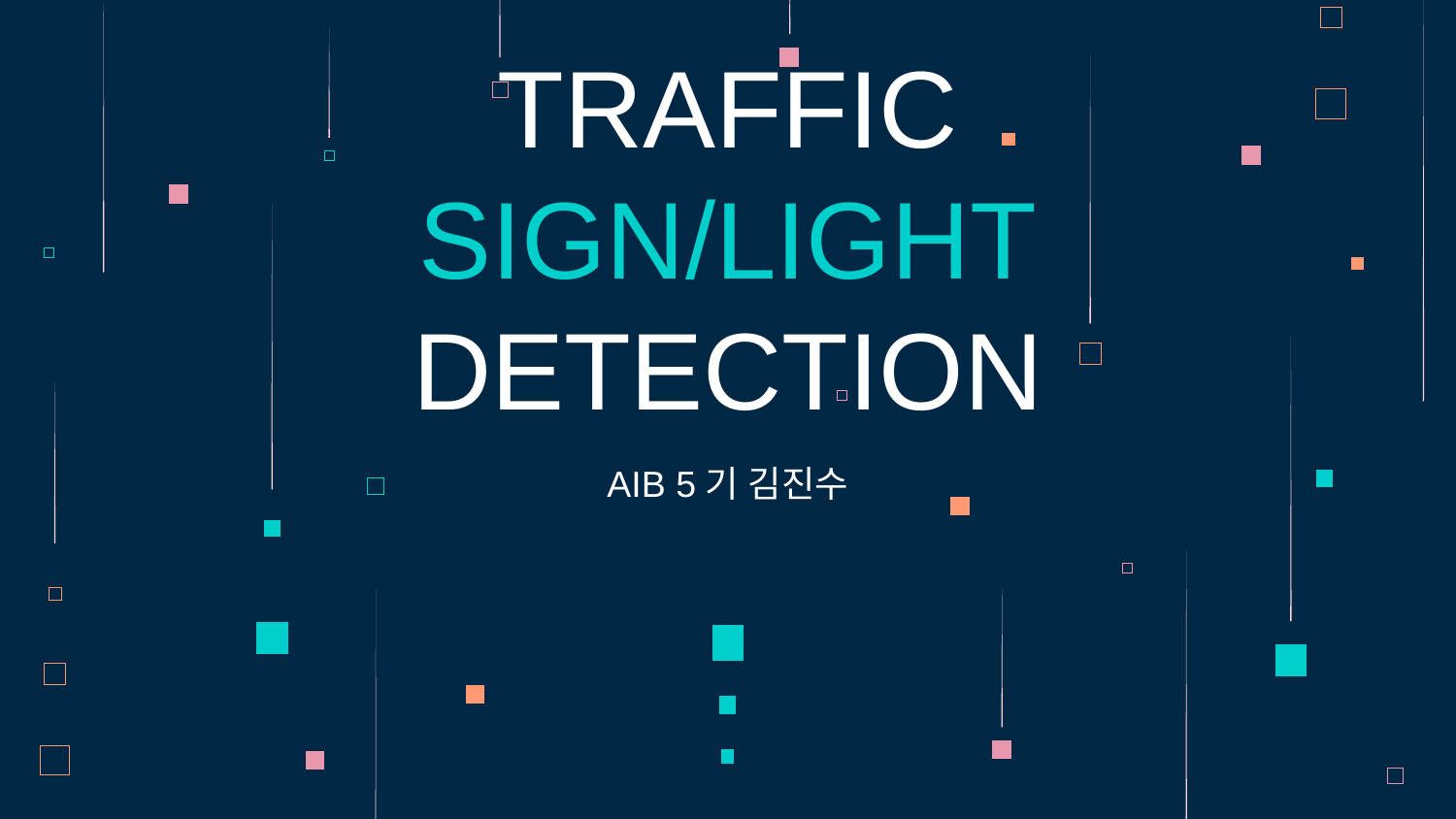

# TRAFFIC SIGN/LIGHT DETECTION

AIB 5기 김진수